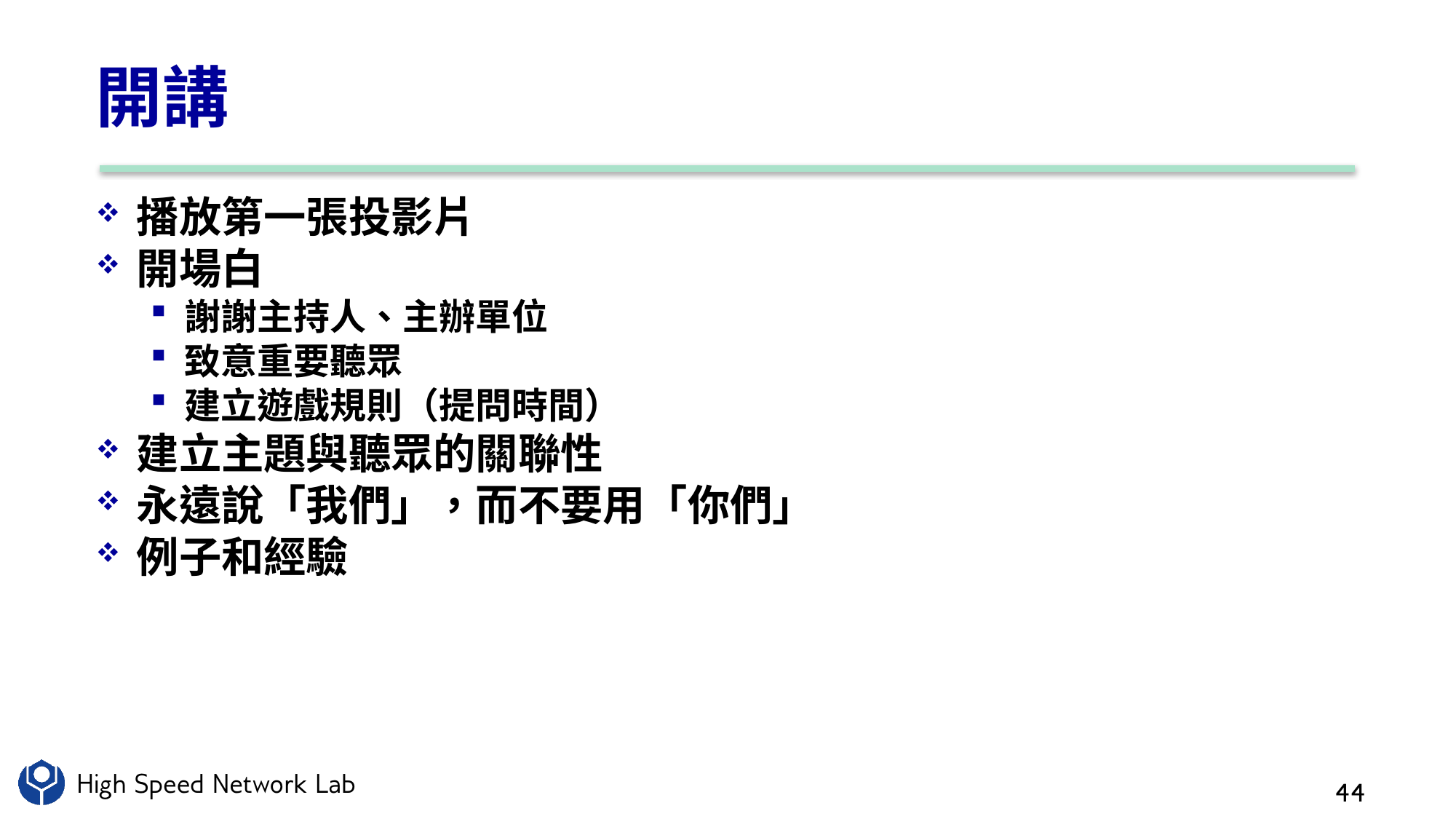

# 開講
播放第一張投影片
開場白
謝謝主持人、主辦單位
致意重要聽眾
建立遊戲規則（提問時間）
建立主題與聽眾的關聯性
永遠說「我們」，而不要用「你們」
例子和經驗
44